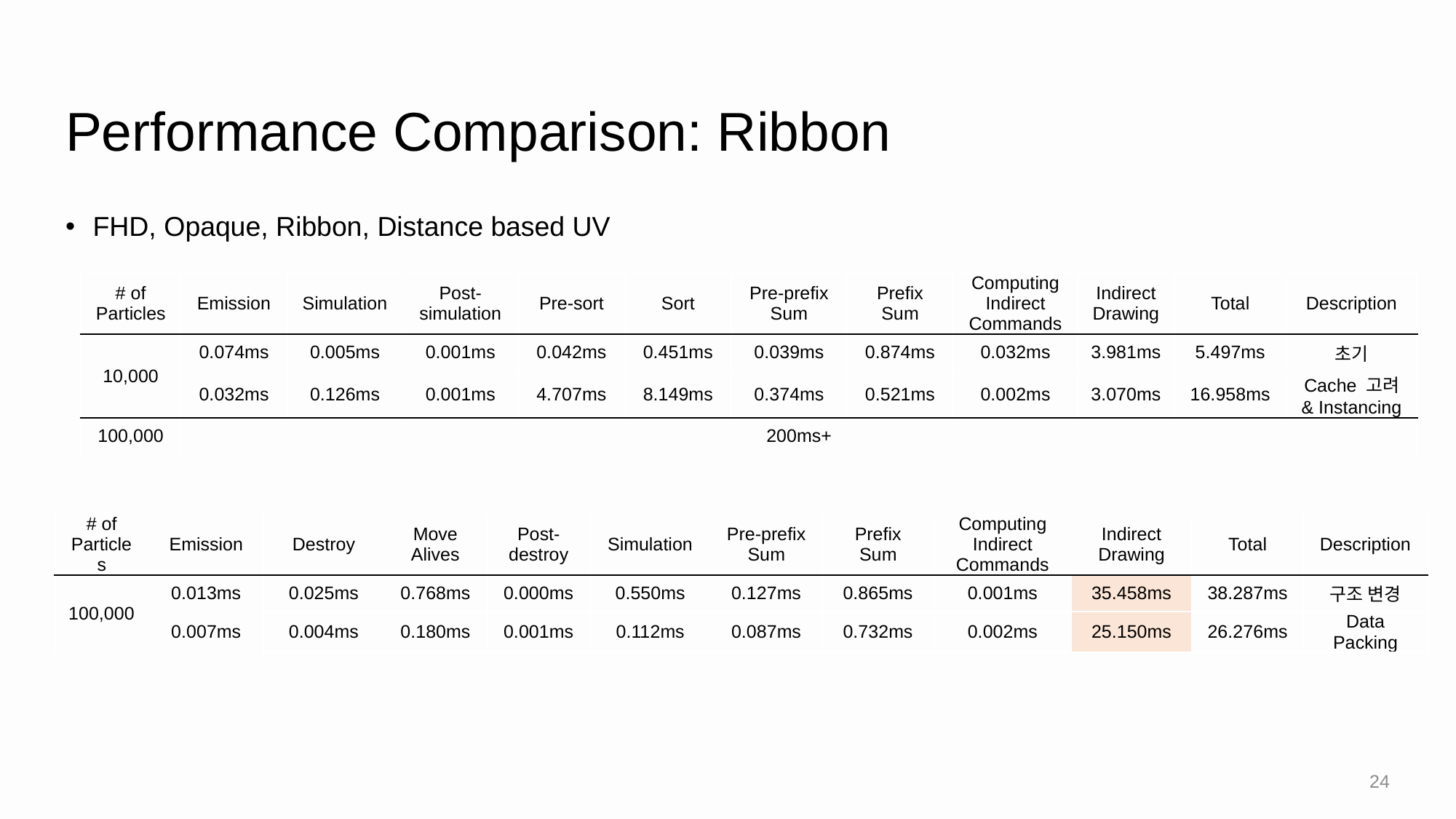

# Performance Comparison: Ribbon
FHD, Opaque, Ribbon, Distance based UV
| # of Particles | Emission | Simulation | Post-simulation | Pre-sort | Sort | Pre-prefix Sum | Prefix Sum | Computing Indirect Commands | Indirect Drawing | Total | Description |
| --- | --- | --- | --- | --- | --- | --- | --- | --- | --- | --- | --- |
| 10,000 | 0.074ms | 0.005ms | 0.001ms | 0.042ms | 0.451ms | 0.039ms | 0.874ms | 0.032ms | 3.981ms | 5.497ms | 초기 |
|  | 0.032ms | 0.126ms | 0.001ms | 4.707ms | 8.149ms | 0.374ms | 0.521ms | 0.002ms | 3.070ms | 16.958ms | Cache 고려 & Instancing |
| 100,000 | 200ms+ |  |  |  |  |  |  |  |  |  |  |
| # of Particles | Emission | Destroy | Move Alives | Post-destroy | Simulation | Pre-prefix Sum | Prefix Sum | Computing Indirect Commands | Indirect Drawing | Total | Description |
| --- | --- | --- | --- | --- | --- | --- | --- | --- | --- | --- | --- |
| 100,000 | 0.013ms | 0.025ms | 0.768ms | 0.000ms | 0.550ms | 0.127ms | 0.865ms | 0.001ms | 35.458ms | 38.287ms | 구조 변경 |
|  | 0.007ms | 0.004ms | 0.180ms | 0.001ms | 0.112ms | 0.087ms | 0.732ms | 0.002ms | 25.150ms | 26.276ms | Data Packing |
24